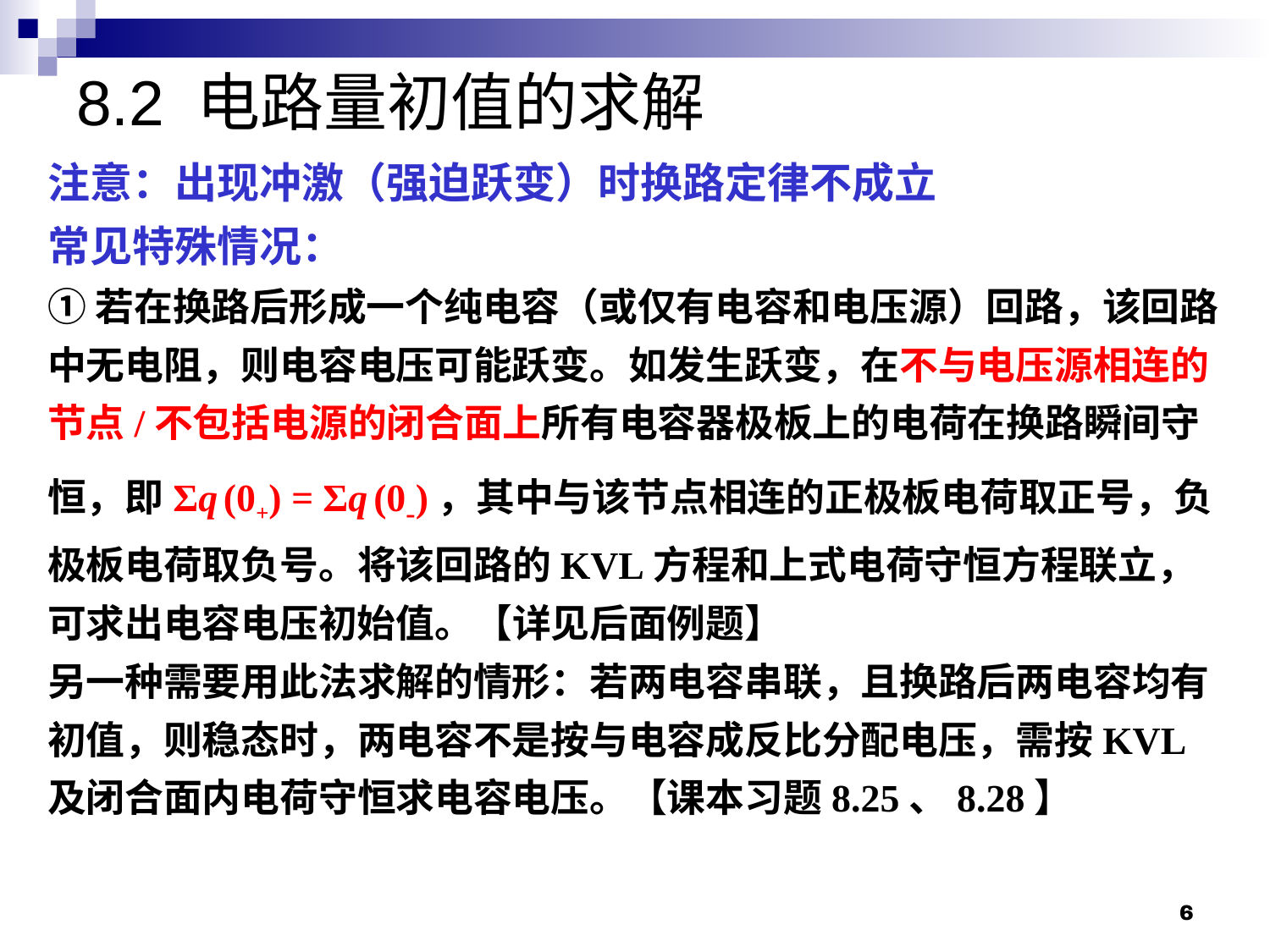

# 8.2 电路量初值的求解
注意：出现冲激（强迫跃变）时换路定律不成立
常见特殊情况：
①若在换路后形成一个纯电容（或仅有电容和电压源）回路，该回路中无电阻，则电容电压可能跃变。如发生跃变，在不与电压源相连的节点/不包括电源的闭合面上所有电容器极板上的电荷在换路瞬间守恒，即Σq (0+) = Σq (0-)，其中与该节点相连的正极板电荷取正号，负极板电荷取负号。将该回路的KVL方程和上式电荷守恒方程联立，可求出电容电压初始值。【详见后面例题】
另一种需要用此法求解的情形：若两电容串联，且换路后两电容均有初值，则稳态时，两电容不是按与电容成反比分配电压，需按KVL及闭合面内电荷守恒求电容电压。【课本习题8.25、8.28】
6